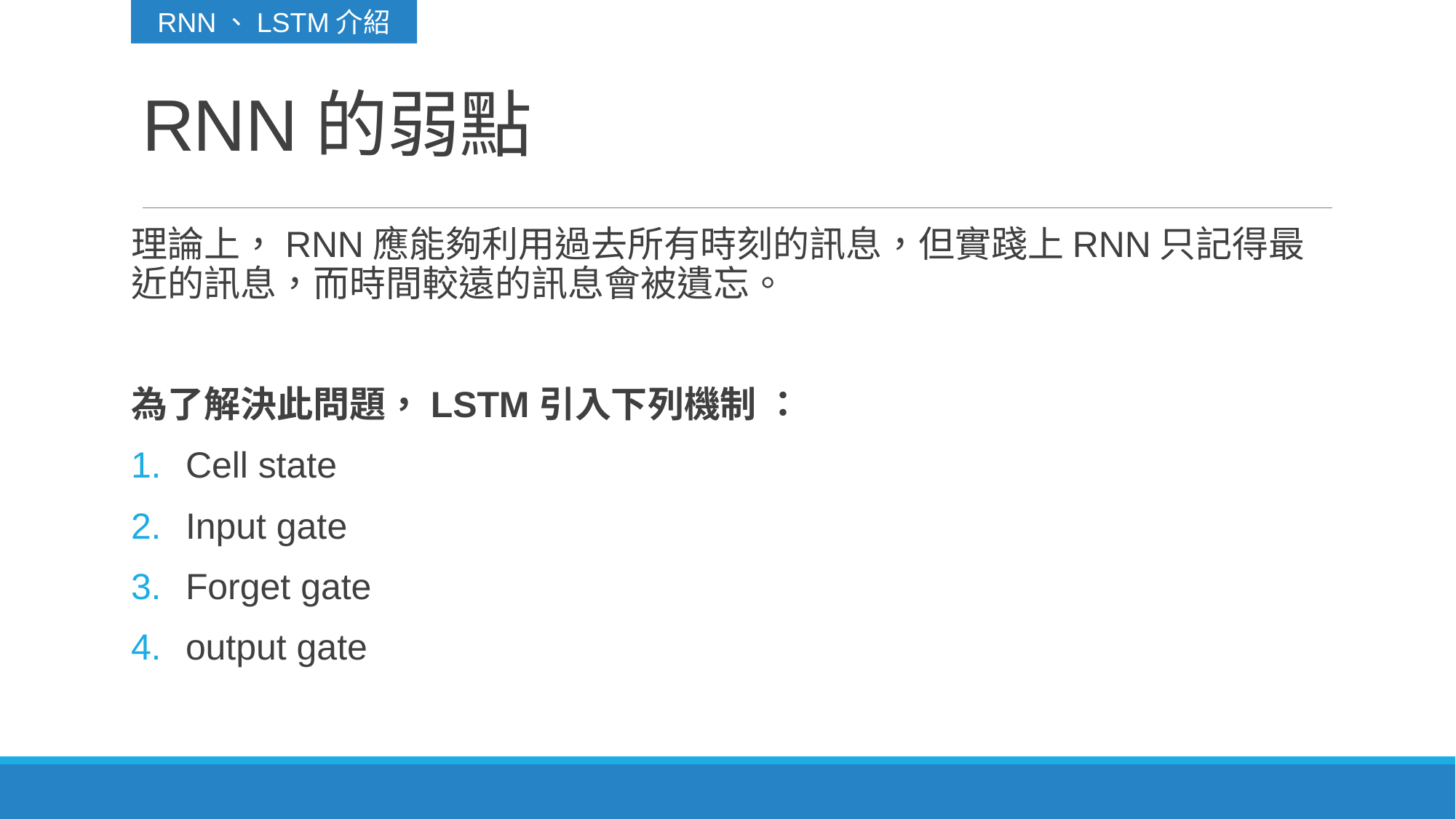

RNN、LSTM介紹
# RNN的弱點
理論上，RNN應能夠利用過去所有時刻的訊息，但實踐上RNN只記得最近的訊息，而時間較遠的訊息會被遺忘。

為了解決此問題，LSTM引入下列機制 ：
Cell state
Input gate
Forget gate
output gate